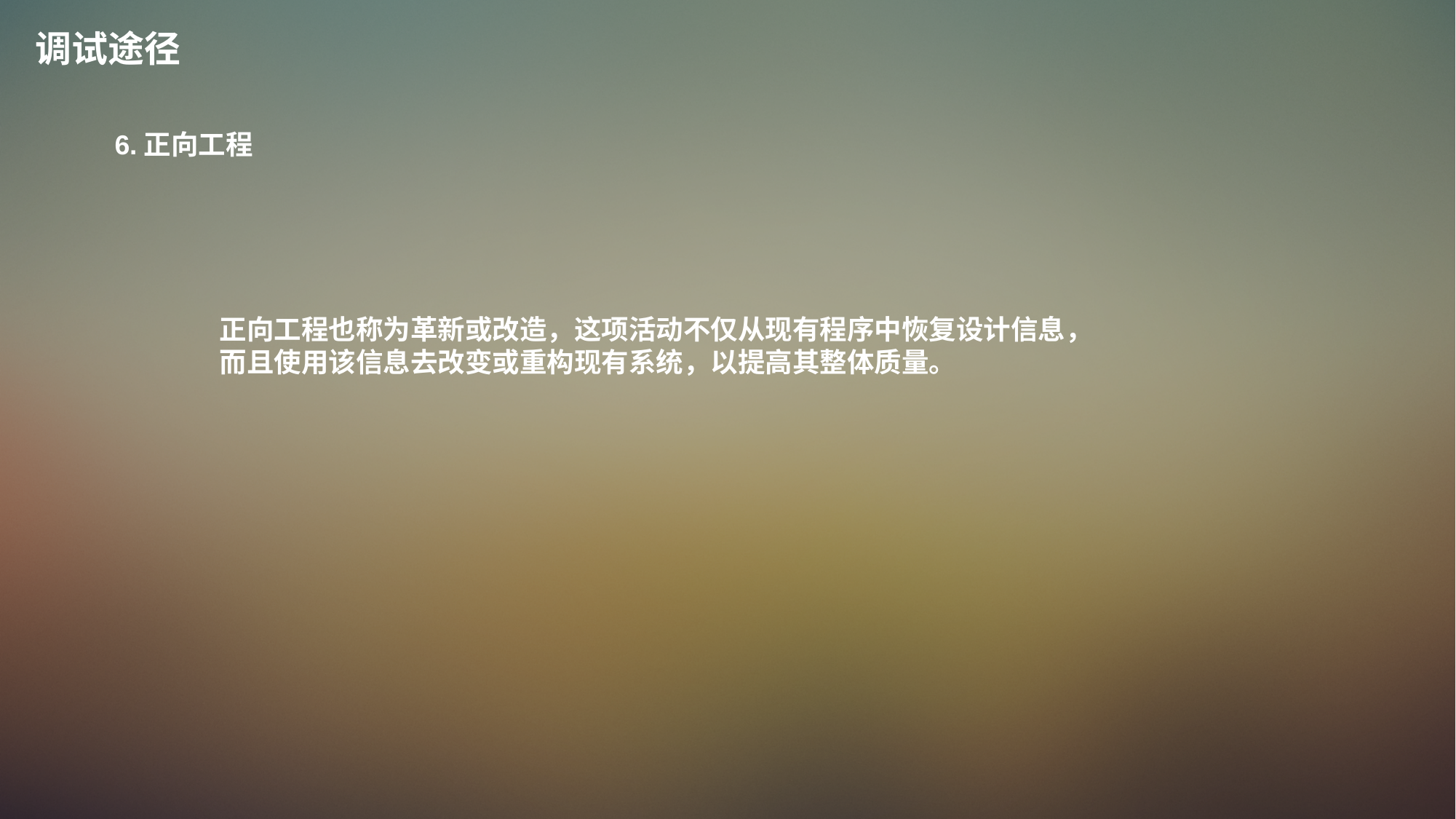

调试途径
6.正向工程

正向工程也称为革新或改造，这项活动不仅从现有程序中恢复设计信息，而且使用该信息去改变或重构现有系统，以提高其整体质量。